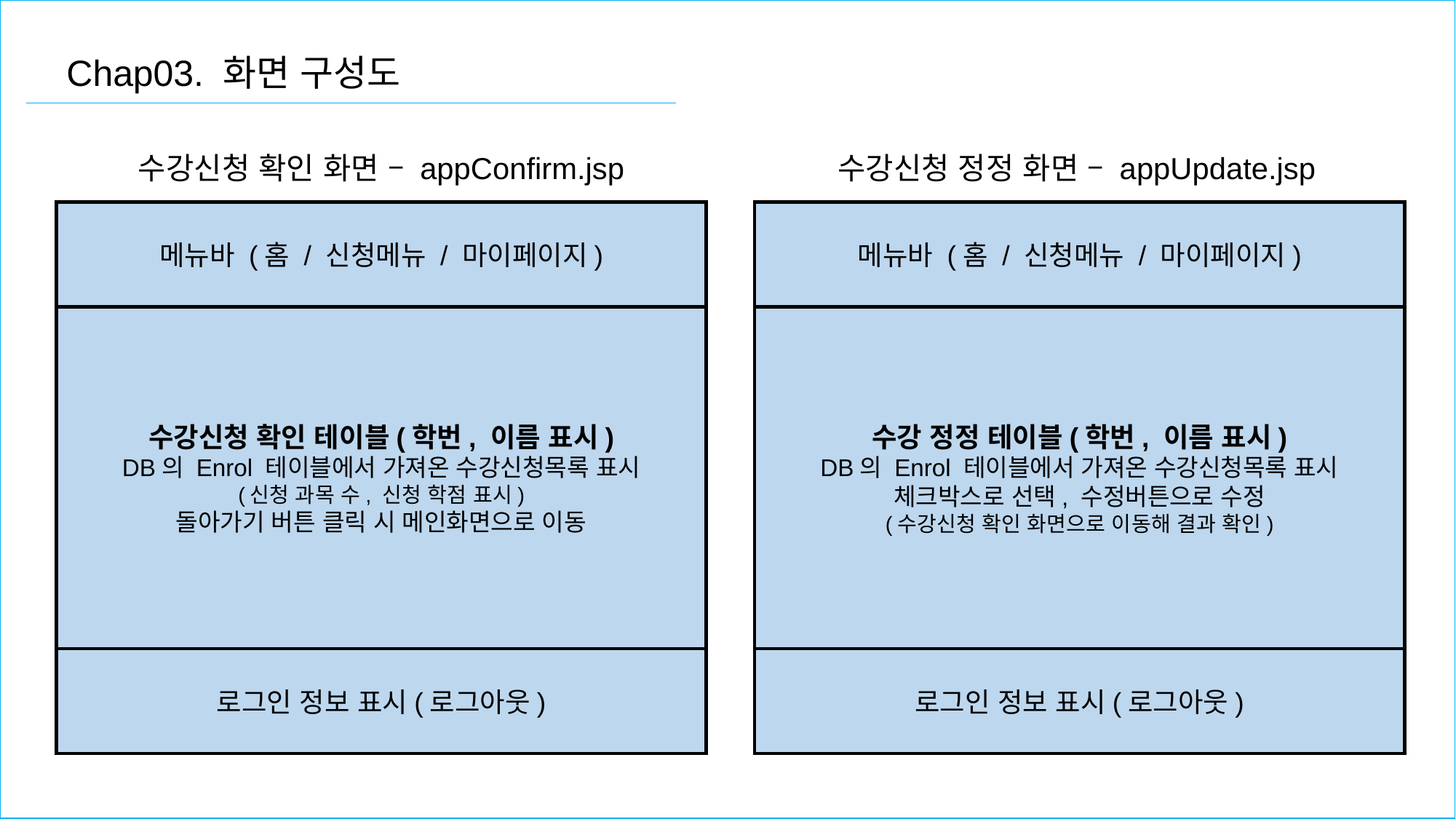

Chap03. 화면 구성도
수강신청 확인 화면 – appConfirm.jsp
수강신청 정정 화면 – appUpdate.jsp
메뉴바 (홈 / 신청메뉴 / 마이페이지)

메뉴바 (홈 / 신청메뉴 / 마이페이지)

수강 정정 테이블(학번, 이름 표시)
DB의 Enrol 테이블에서 가져온 수강신청목록 표시
체크박스로 선택, 수정버튼으로 수정
(수강신청 확인 화면으로 이동해 결과 확인)
수강신청 확인 테이블(학번, 이름 표시)
DB의 Enrol 테이블에서 가져온 수강신청목록 표시
(신청 과목 수, 신청 학점 표시)
돌아가기 버튼 클릭 시 메인화면으로 이동
로그인 정보 표시(로그아웃)
로그인 정보 표시(로그아웃)